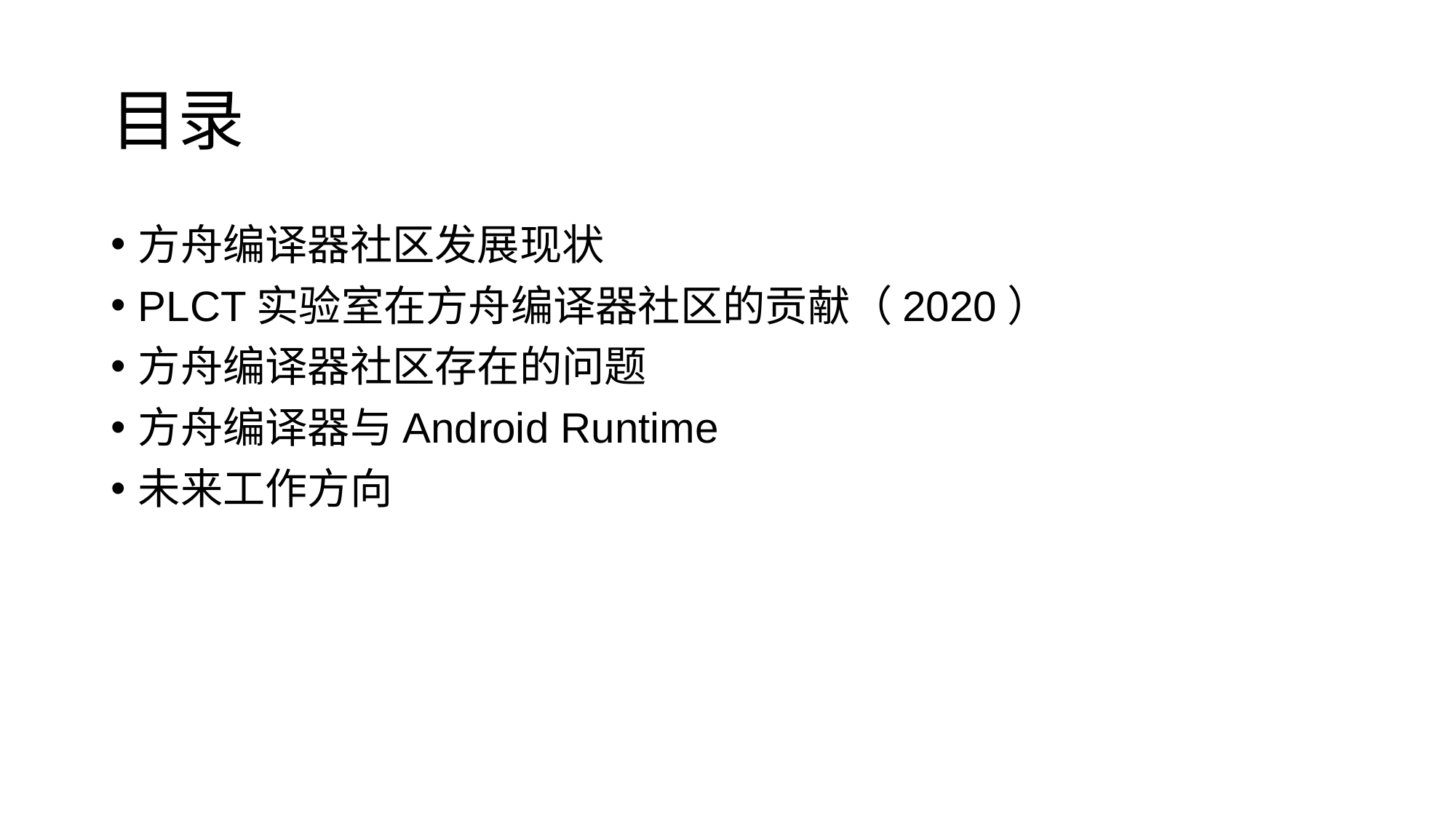

# 目录
方舟编译器社区发展现状
PLCT实验室在方舟编译器社区的贡献（2020）
方舟编译器社区存在的问题
方舟编译器与Android Runtime
未来工作方向